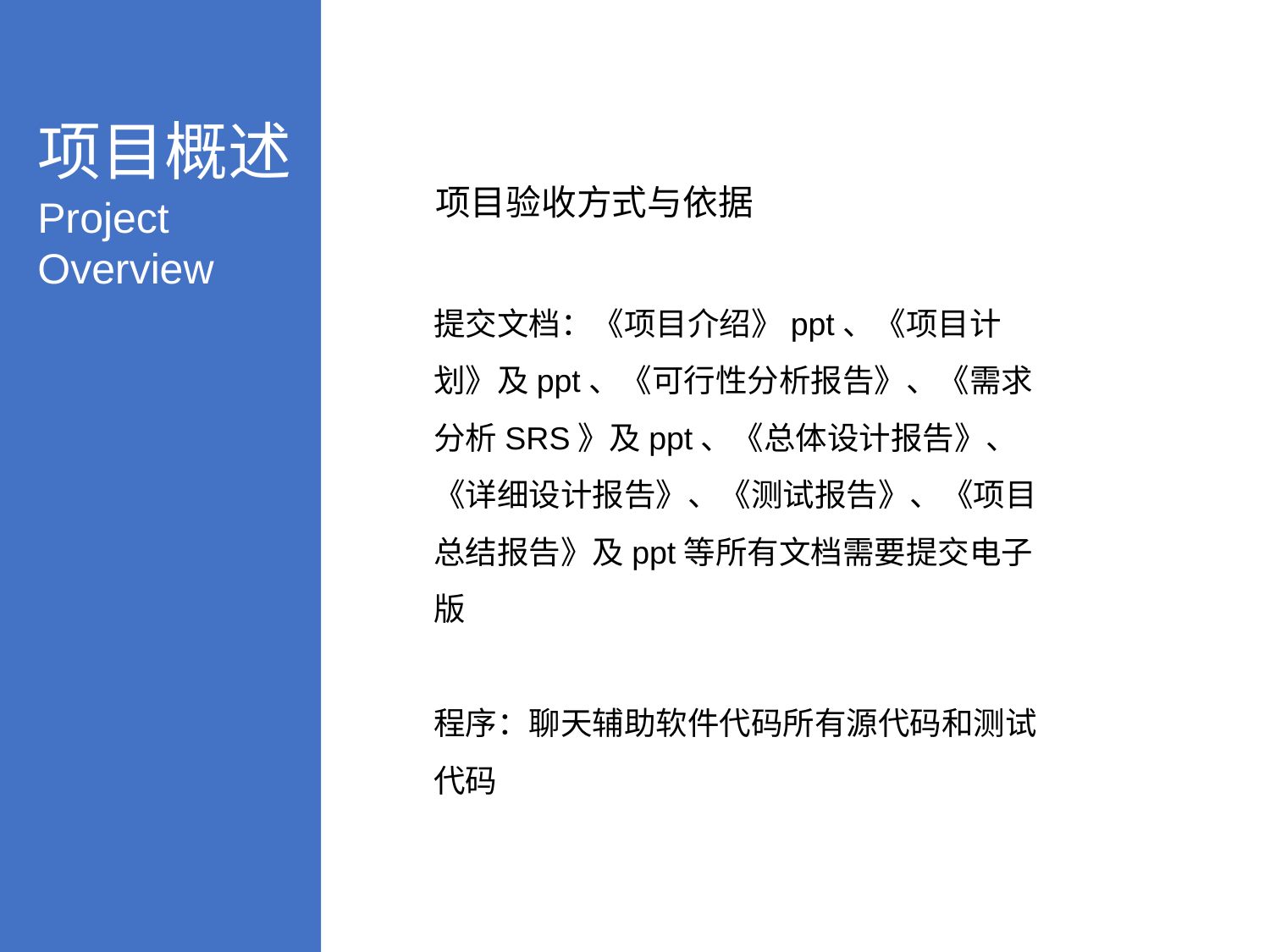

项目概述
Project Overview
项目验收方式与依据
提交文档：《项目介绍》ppt、《项目计划》及ppt、《可行性分析报告》、《需求分析SRS》及ppt、《总体设计报告》、《详细设计报告》、《测试报告》、《项目总结报告》及ppt等所有文档需要提交电子版

程序：聊天辅助软件代码所有源代码和测试代码